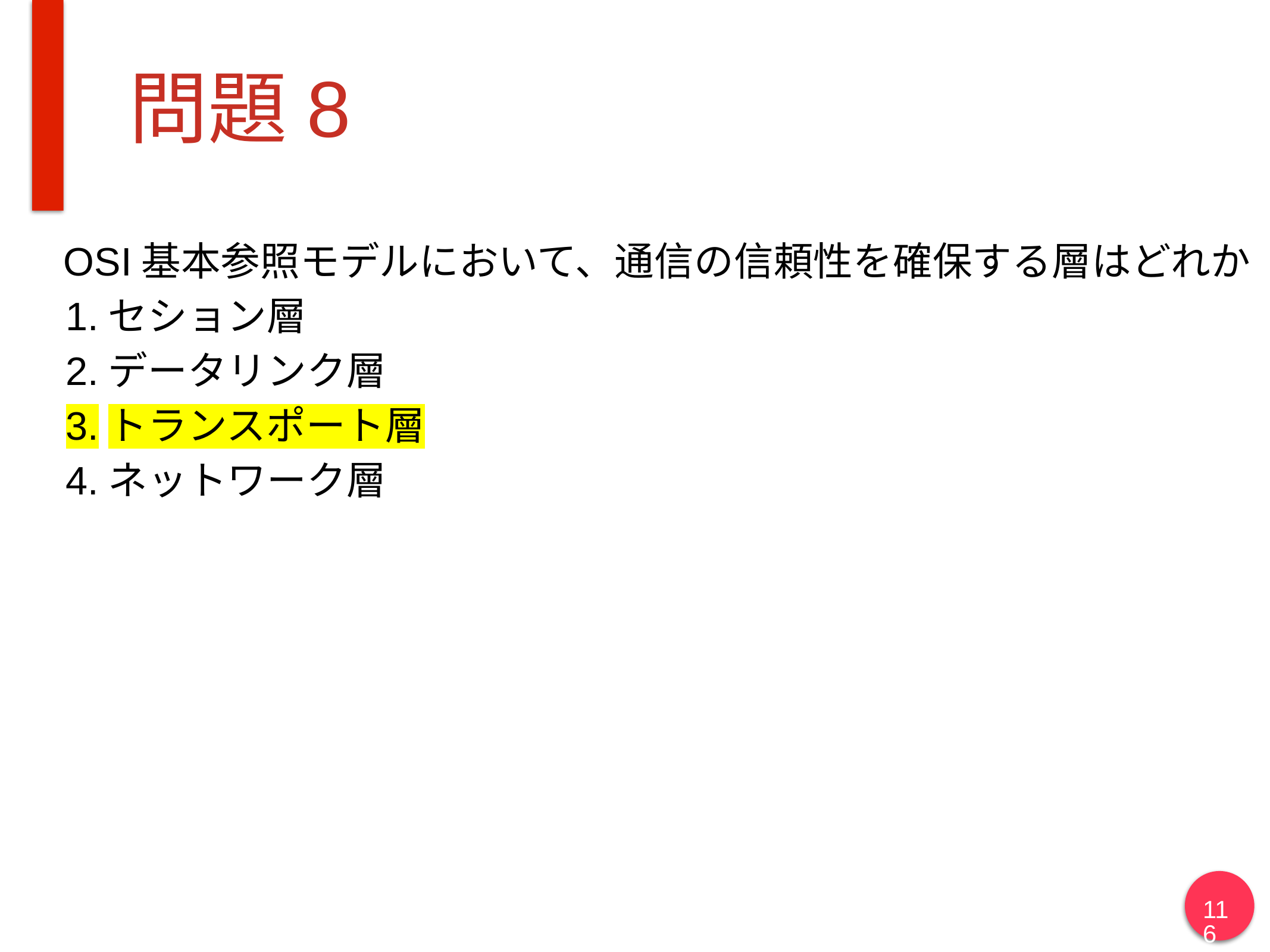

# 問題8
OSI基本参照モデルにおいて、通信の信頼性を確保する層はどれか
セション層
データリンク層
トランスポート層
ネットワーク層

116